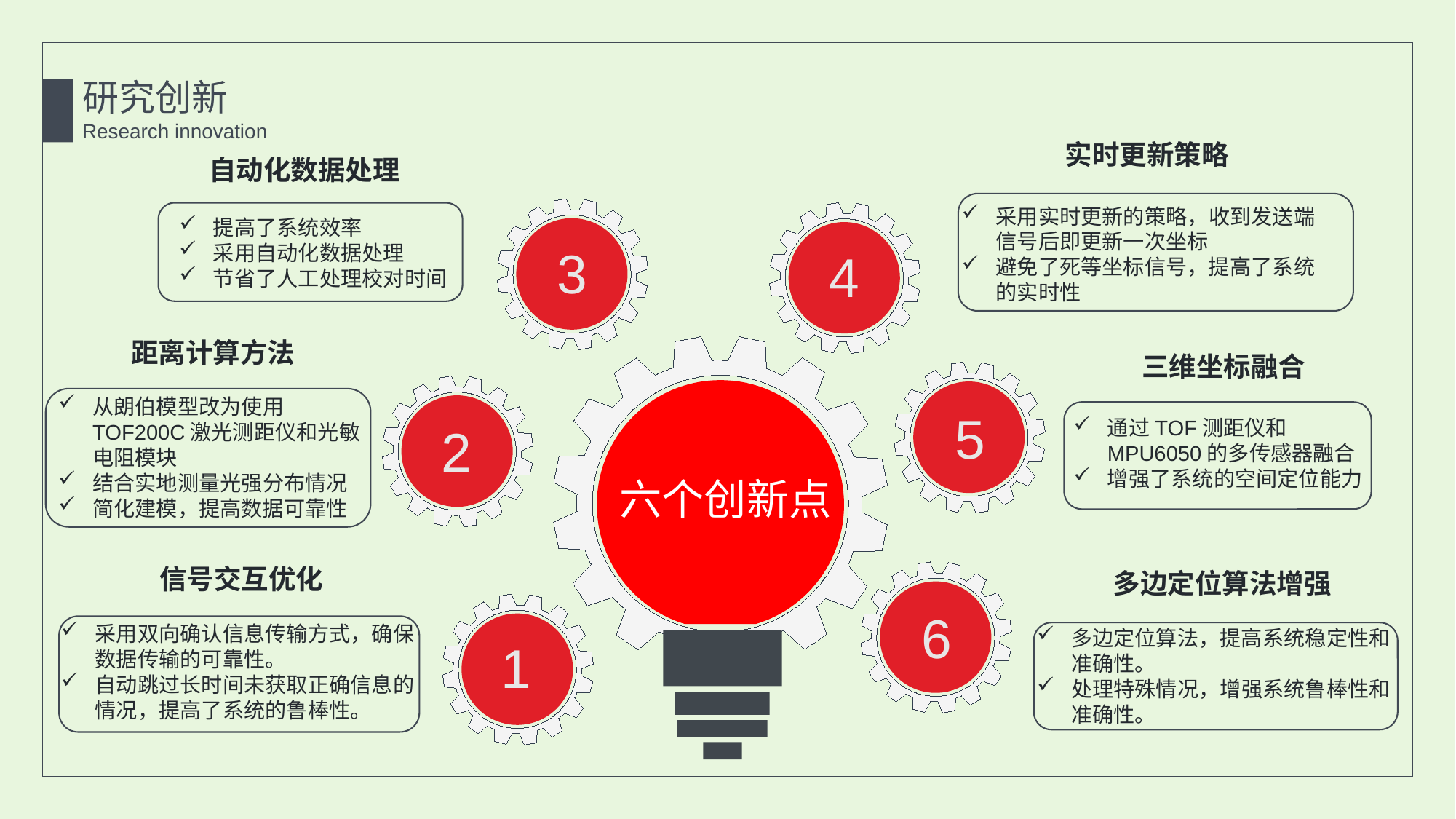

研究创新
Research innovation
实时更新策略

采用实时更新的策略，收到发送端信号后即更新一次坐标
避免了死等坐标信号，提高了系统的实时性
自动化数据处理

提高了系统效率
采用自动化数据处理
节省了人工处理校对时间

3
4
距离计算方法

从朗伯模型改为使用TOF200C激光测距仪和光敏电阻模块
结合实地测量光强分布情况
简化建模，提高数据可靠性

三维坐标融合

通过TOF测距仪和MPU6050的多传感器融合
增强了系统的空间定位能力

5

2
六个创新点
信号交互优化

采用双向确认信息传输方式，确保数据传输的可靠性。
自动跳过长时间未获取正确信息的情况，提高了系统的鲁棒性。

多边定位算法增强

多边定位算法，提高系统稳定性和准确性。
处理特殊情况，增强系统鲁棒性和准确性。

6
1